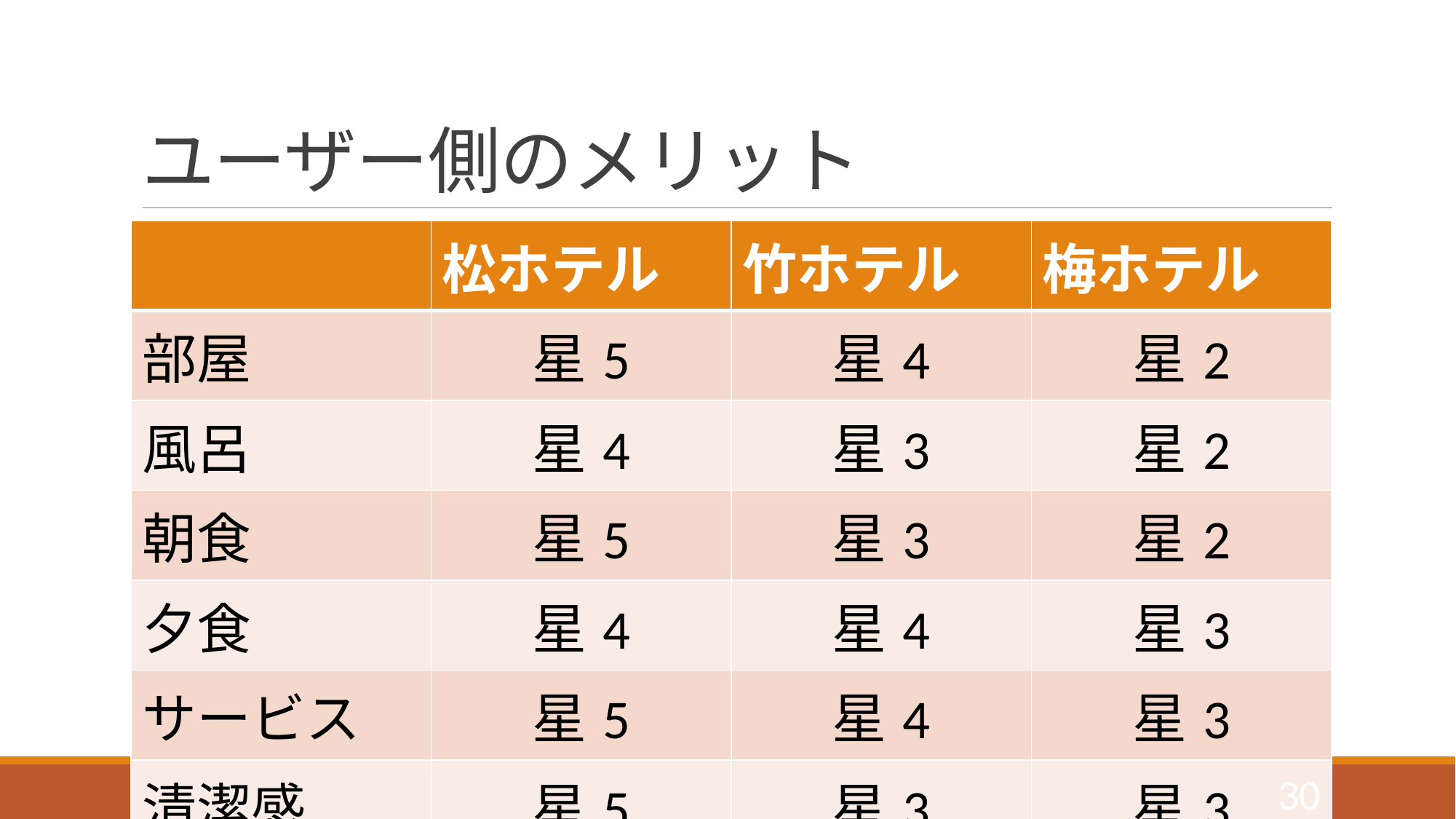

# ユーザー側のメリット
|  | 松ホテル | 竹ホテル | 梅ホテル |
| --- | --- | --- | --- |
| 部屋 | 星5 | 星4 | 星2 |
| 風呂 | 星4 | 星3 | 星2 |
| 朝食 | 星5 | 星3 | 星2 |
| 夕食 | 星4 | 星4 | 星3 |
| サービス | 星5 | 星4 | 星3 |
| 清潔感 | 星5 | 星3 | 星3 |
30